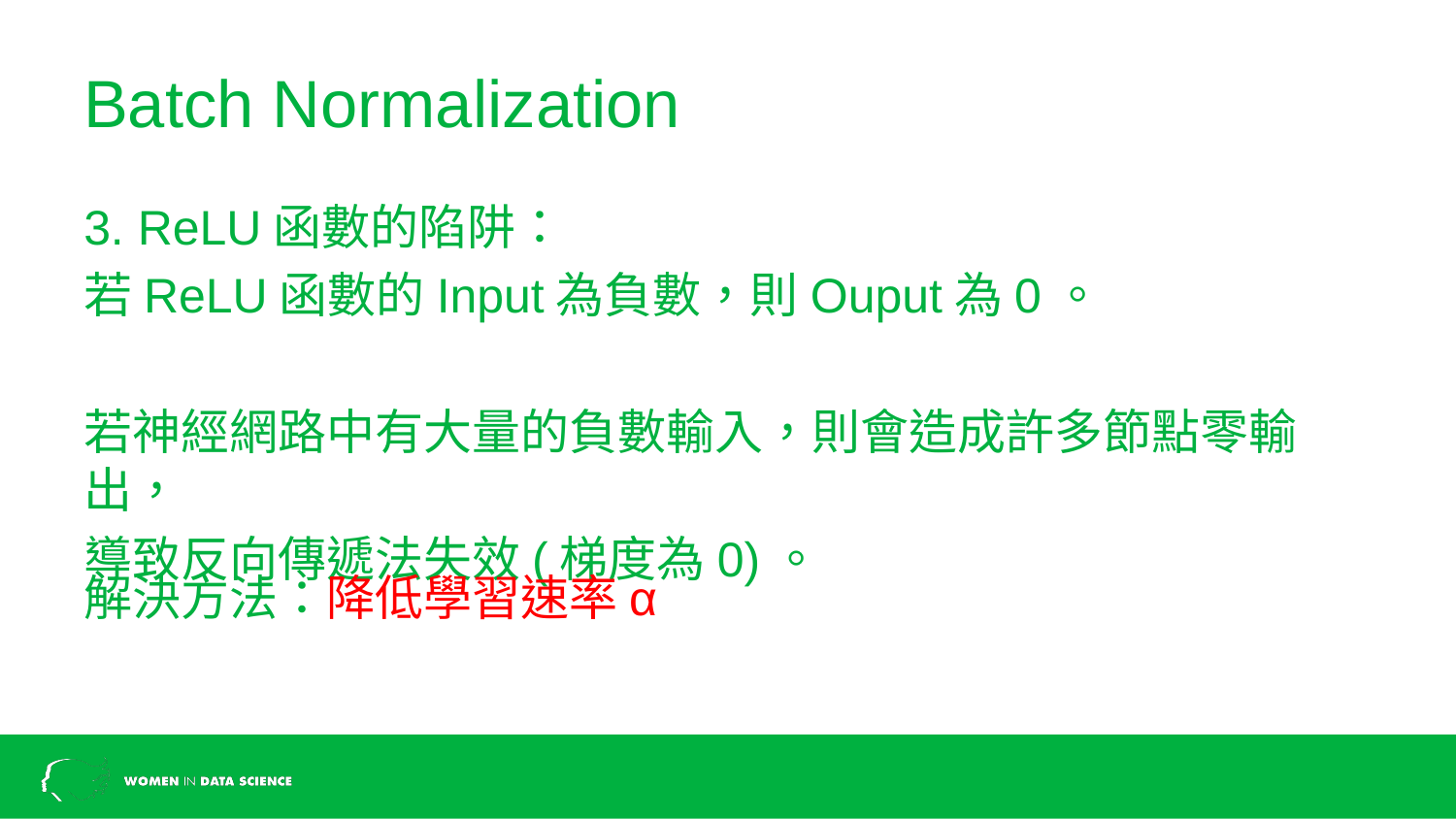

# Batch Normalization
3. ReLU函數的陷阱：
若ReLU函數的Input為負數，則Ouput為0。

若神經網路中有大量的負數輸入，則會造成許多節點零輸出，
導致反向傳遞法失效(梯度為0)。
解決方法：降低學習速率α